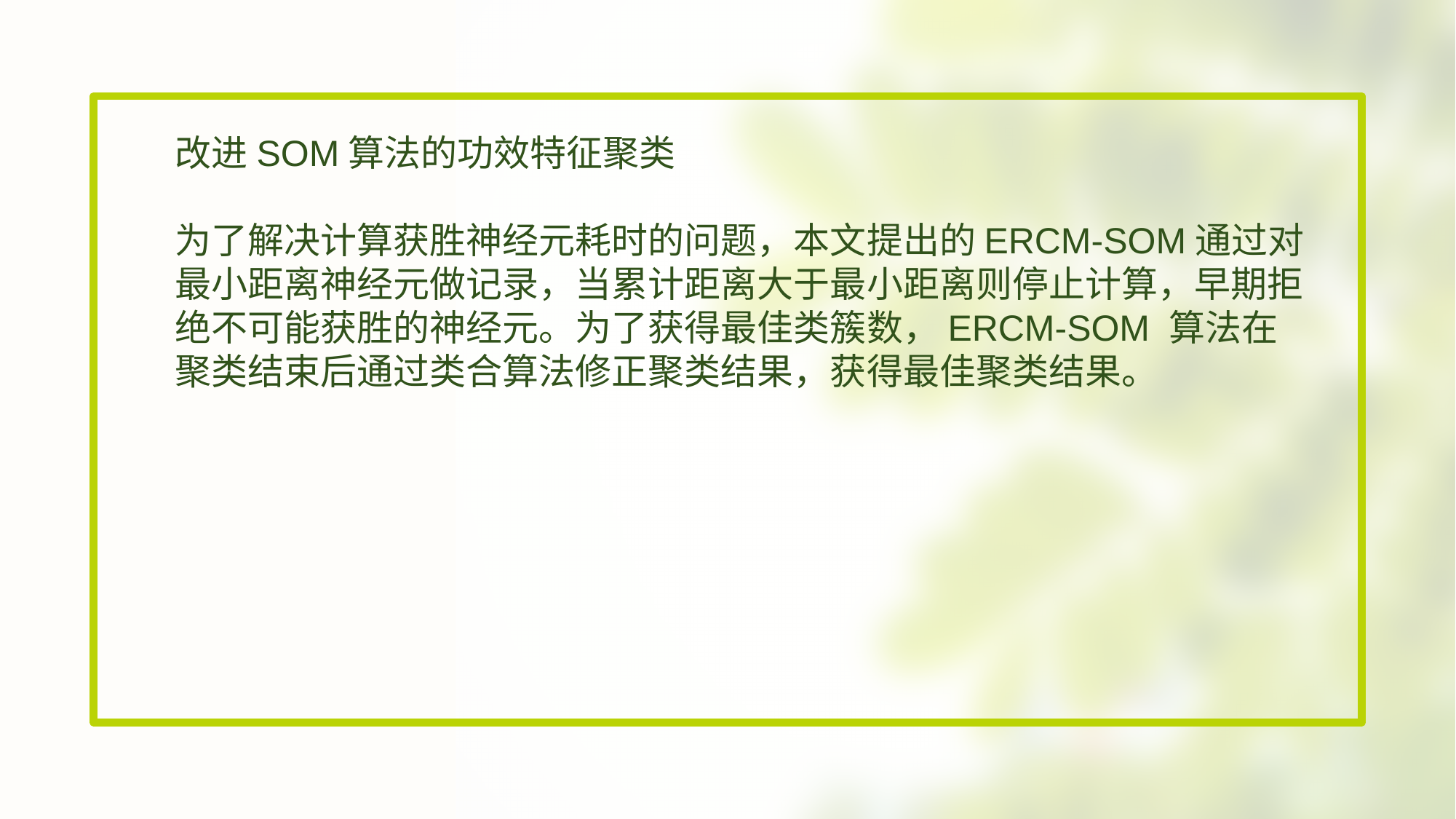

改进SOM算法的功效特征聚类

为了解决计算获胜神经元耗时的问题，本文提出的ERCM-SOM通过对最小距离神经元做记录，当累计距离大于最小距离则停止计算，早期拒绝不可能获胜的神经元。为了获得最佳类簇数，ERCM-SOM 算法在聚类结束后通过类合算法修正聚类结果，获得最佳聚类结果。